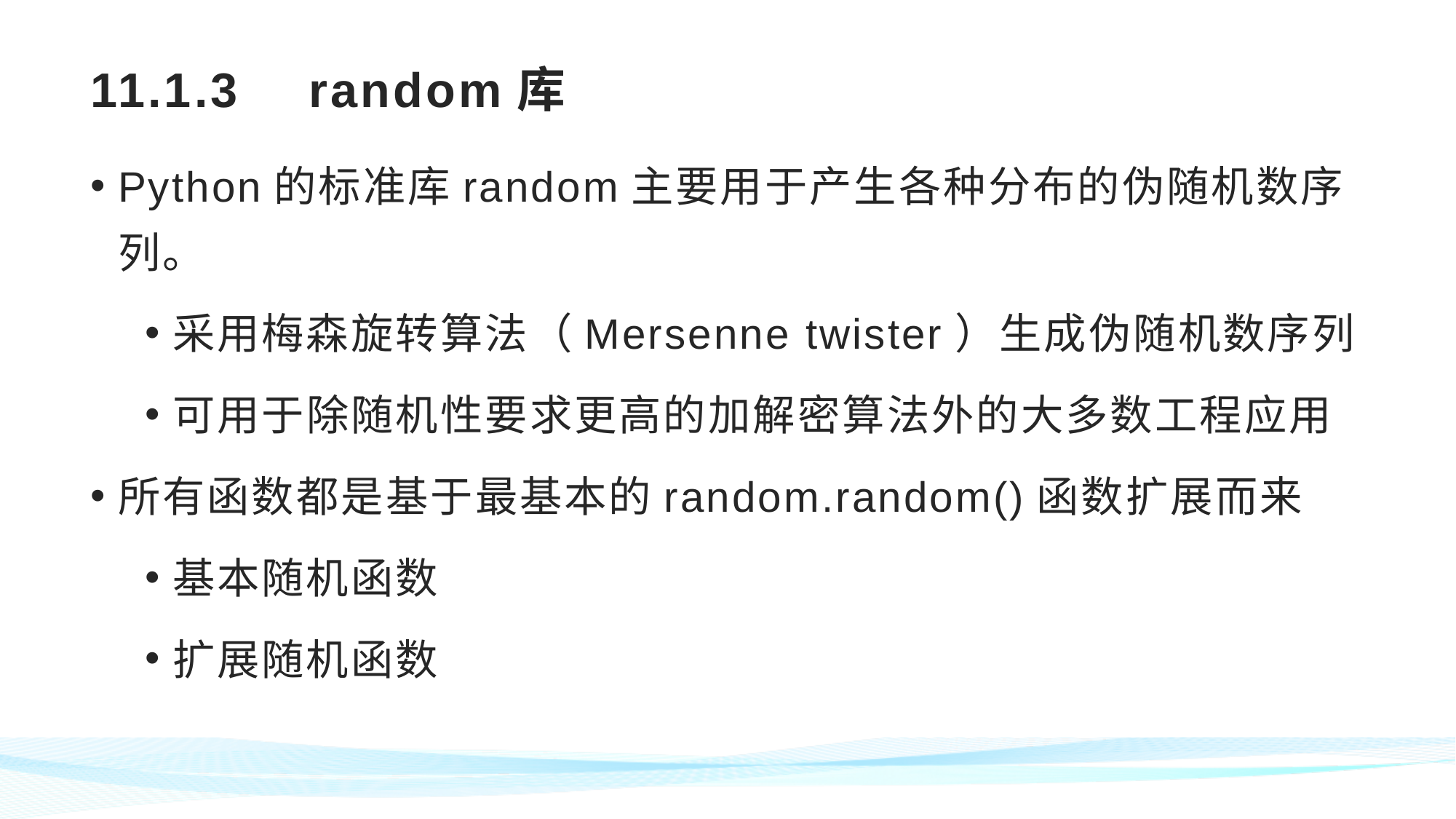

# 11.1.3 	random库
Python的标准库random主要用于产生各种分布的伪随机数序列。
采用梅森旋转算法（Mersenne twister）生成伪随机数序列
可用于除随机性要求更高的加解密算法外的大多数工程应用
所有函数都是基于最基本的random.random()函数扩展而来
基本随机函数
扩展随机函数